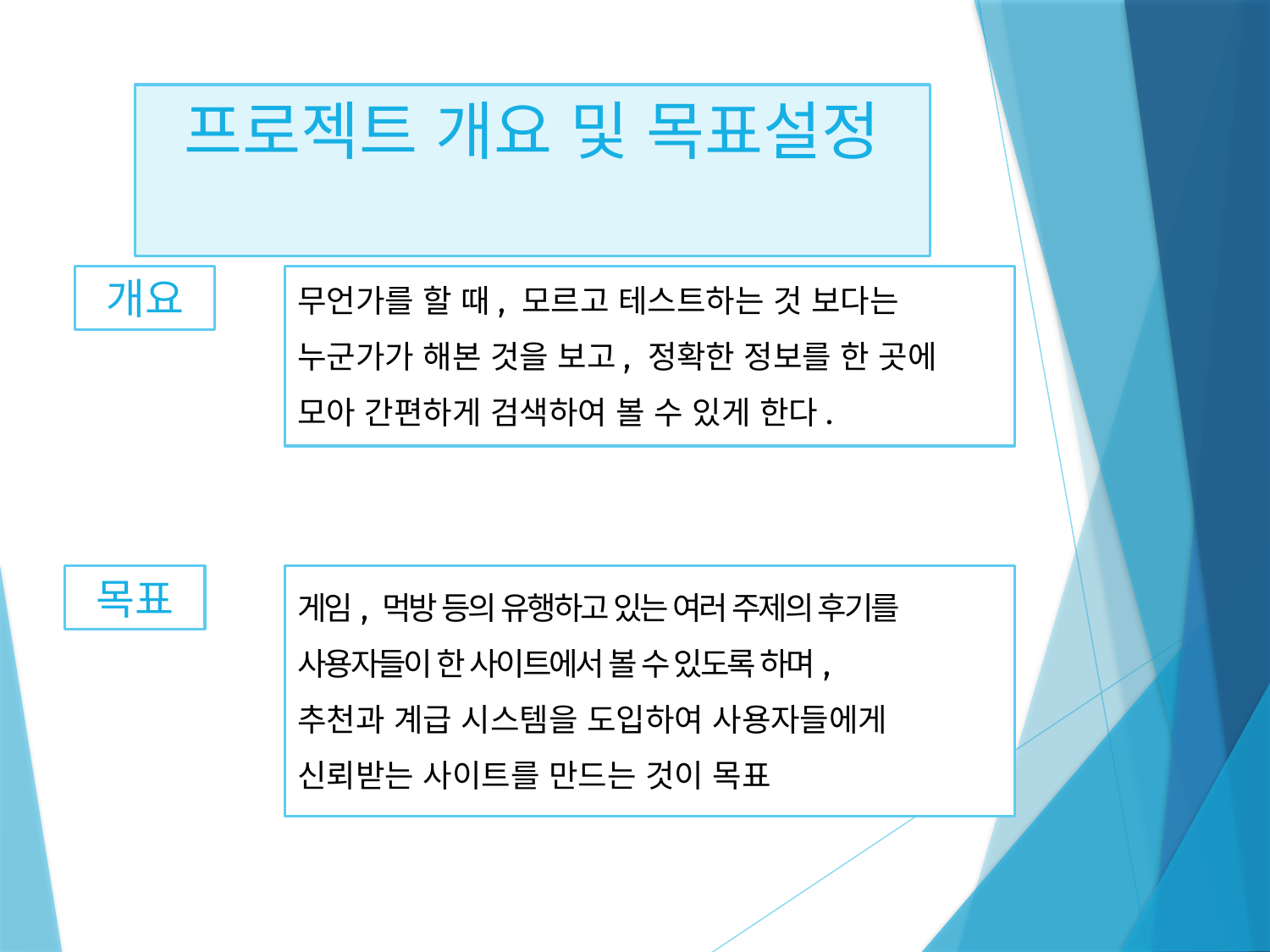

# 프로젝트 개요 및 목표설정
개요
무언가를 할 때, 모르고 테스트하는 것 보다는
누군가가 해본 것을 보고, 정확한 정보를 한 곳에
모아 간편하게 검색하여 볼 수 있게 한다.
목표
게임, 먹방 등의 유행하고 있는 여러 주제의 후기를
사용자들이 한 사이트에서 볼 수 있도록 하며,
추천과 계급 시스템을 도입하여 사용자들에게
신뢰받는 사이트를 만드는 것이 목표